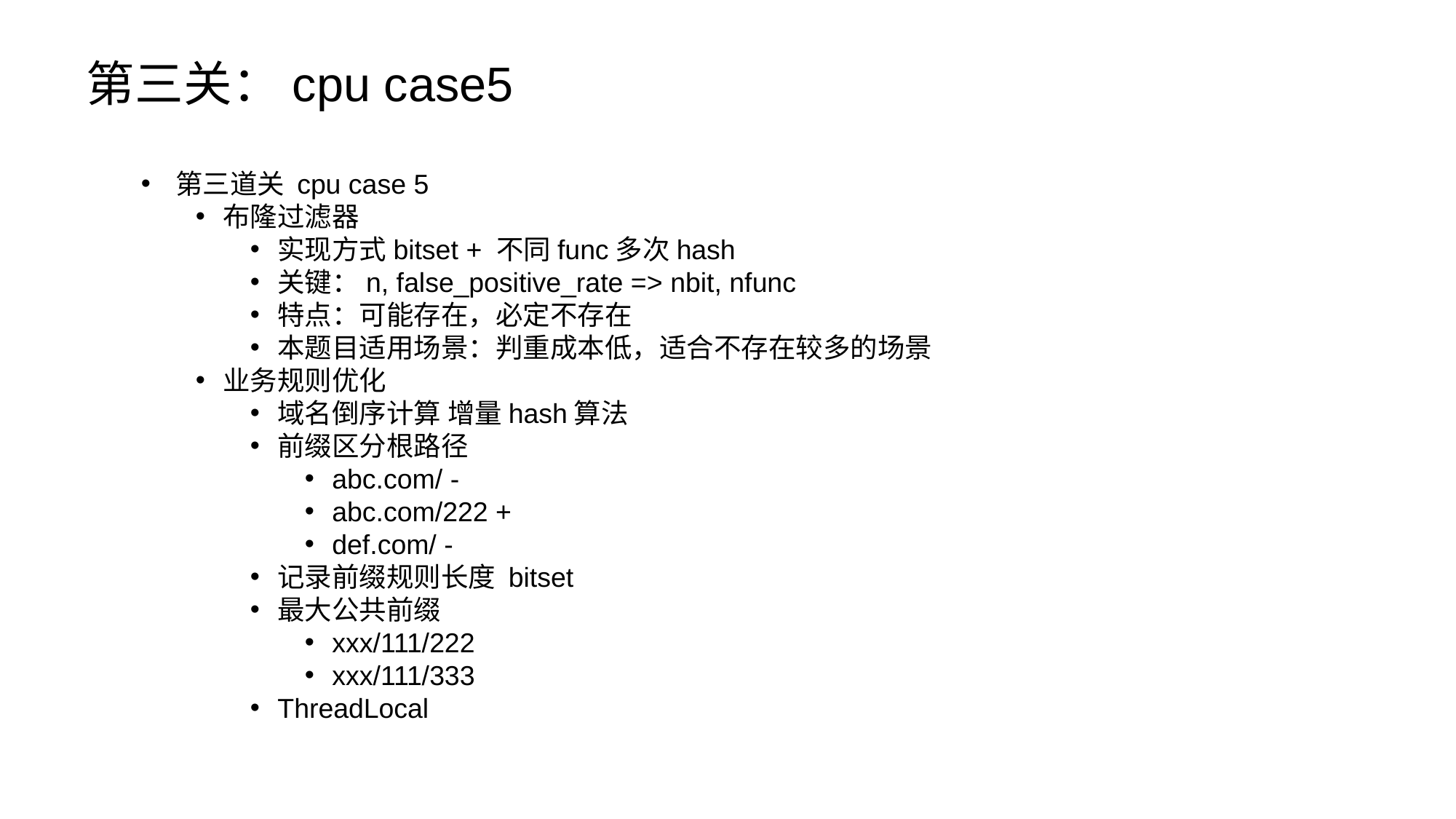

第三关：cpu case5

第三道关 cpu case 5
布隆过滤器
实现方式bitset + 不同func多次hash
关键：n, false_positive_rate => nbit, nfunc
特点：可能存在，必定不存在
本题目适用场景：判重成本低，适合不存在较多的场景
业务规则优化
域名倒序计算 增量hash算法
前缀区分根路径
abc.com/ -
abc.com/222 +
def.com/ -
记录前缀规则长度 bitset
最大公共前缀
xxx/111/222
xxx/111/333
ThreadLocal